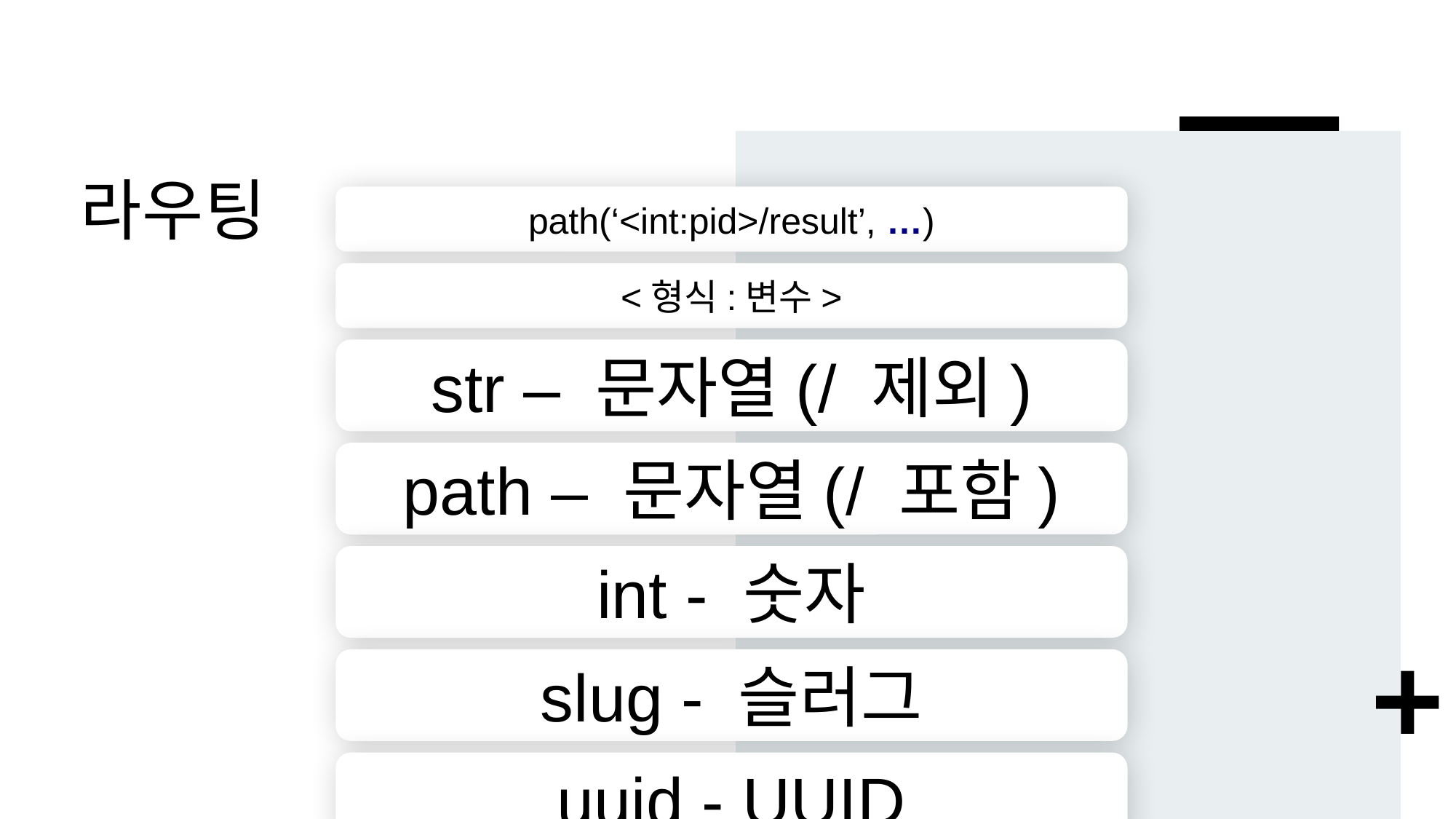

# 라우팅
path(‘<int:pid>/result’, …)
<형식:변수>
str – 문자열(/ 제외)
path – 문자열(/ 포함)
int - 숫자
slug - 슬러그
uuid - UUID